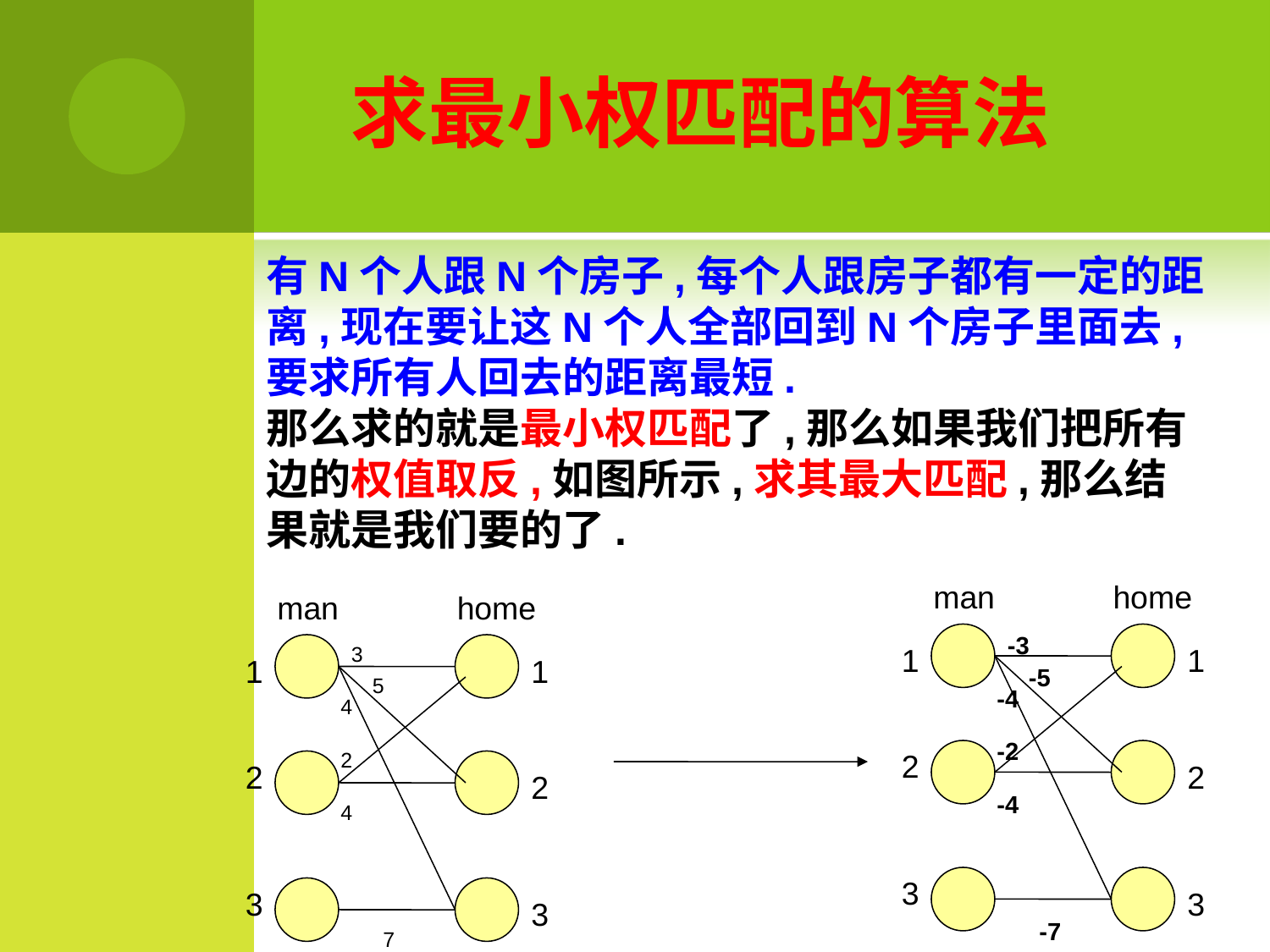

# 求最小权匹配的算法
有N个人跟N个房子,每个人跟房子都有一定的距离,现在要让这N个人全部回到N个房子里面去,要求所有人回去的距离最短.
那么求的就是最小权匹配了,那么如果我们把所有边的权值取反,如图所示,求其最大匹配,那么结果就是我们要的了.
man
home

-3

1
1

-5

-4
-2
2

2

-4
3

3

-7
man
home

3

5

4
2

4

7
1
1
2
2
3
3